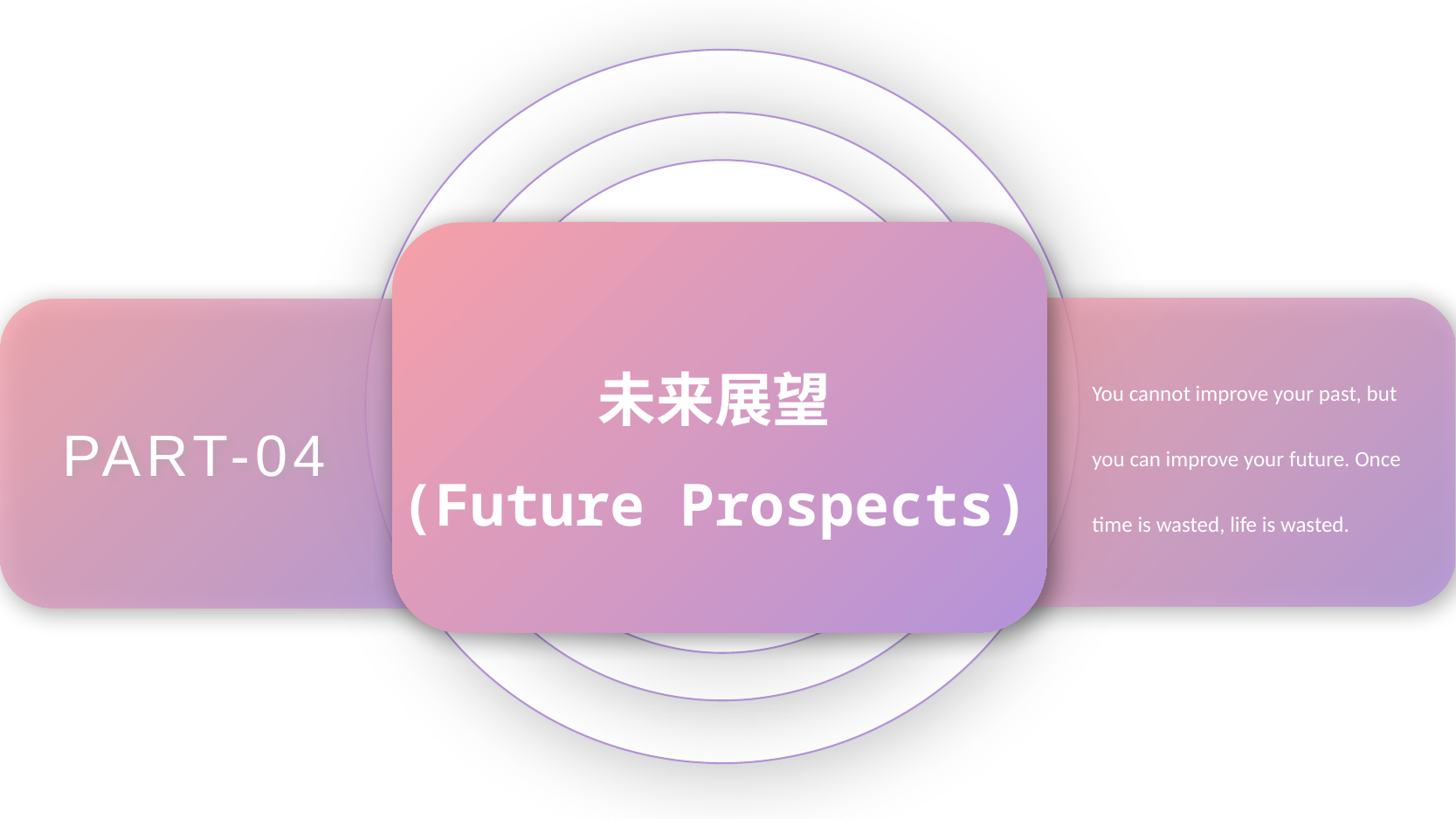

未来展望
(Future Prospects)
You cannot improve your past, but you can improve your future. Once time is wasted, life is wasted.
PART-04